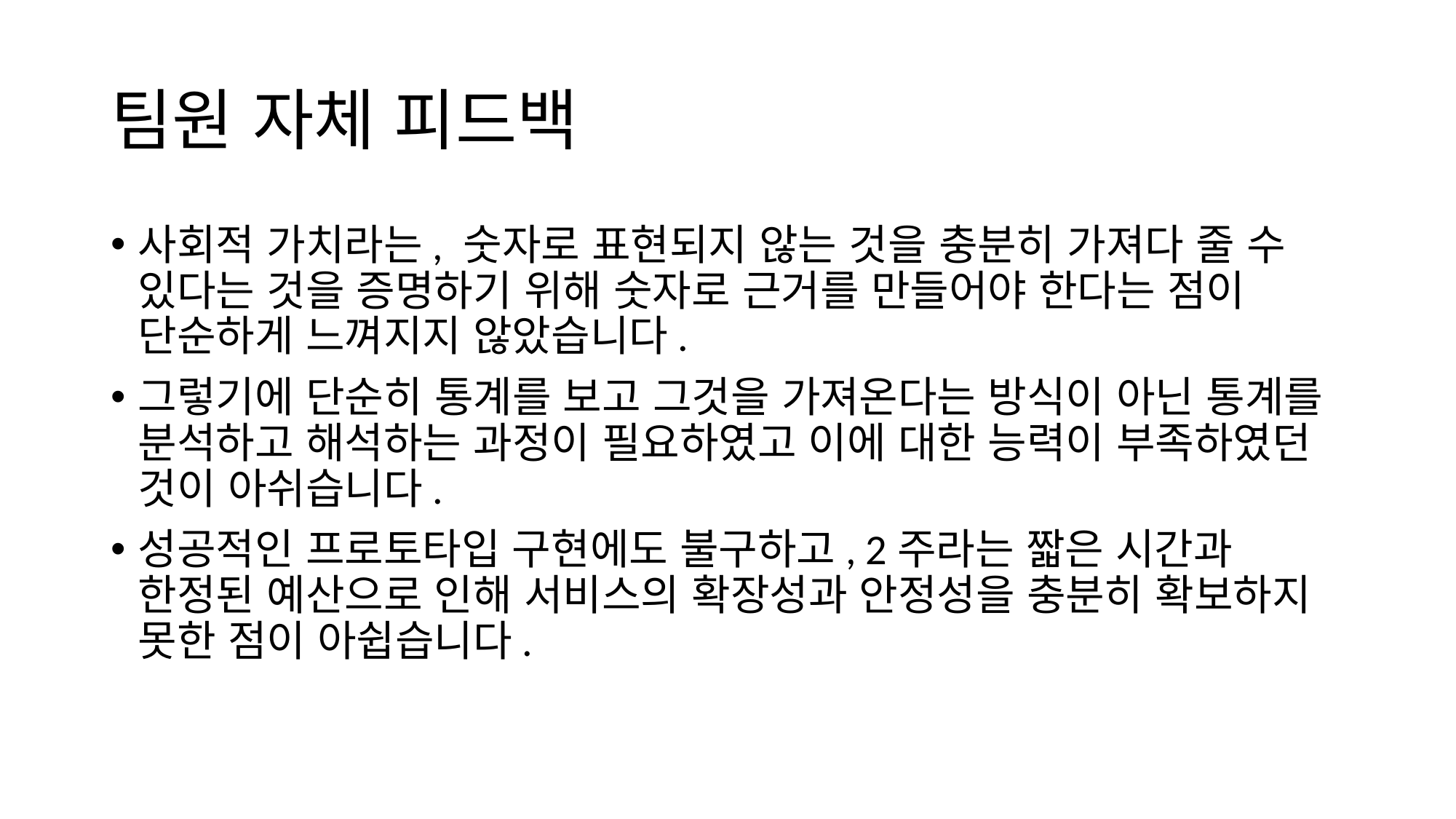

# 팀원 자체 피드백
사회적 가치라는, 숫자로 표현되지 않는 것을 충분히 가져다 줄 수 있다는 것을 증명하기 위해 숫자로 근거를 만들어야 한다는 점이 단순하게 느껴지지 않았습니다.
그렇기에 단순히 통계를 보고 그것을 가져온다는 방식이 아닌 통계를 분석하고 해석하는 과정이 필요하였고 이에 대한 능력이 부족하였던 것이 아쉬습니다.
성공적인 프로토타입 구현에도 불구하고, 2주라는 짧은 시간과 한정된 예산으로 인해 서비스의 확장성과 안정성을 충분히 확보하지 못한 점이 아쉽습니다.